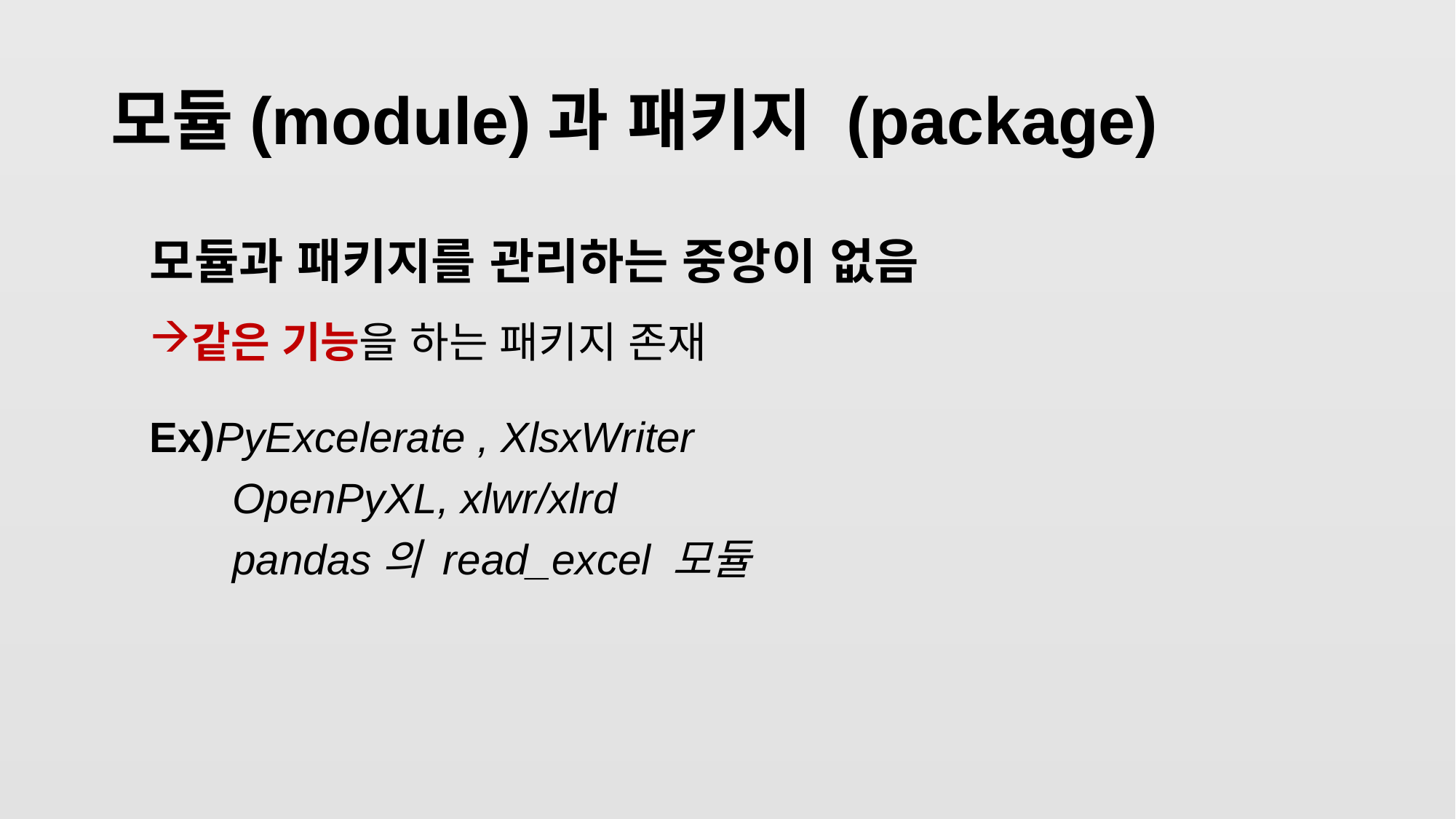

# 모듈(module)과 패키지 (package)
모듈과 패키지를 관리하는 중앙이 없음

같은 기능을 하는 패키지 존재

Ex)PyExcelerate , XlsxWriter
       OpenPyXL, xlwr/xlrd
       pandas의 read_excel 모듈